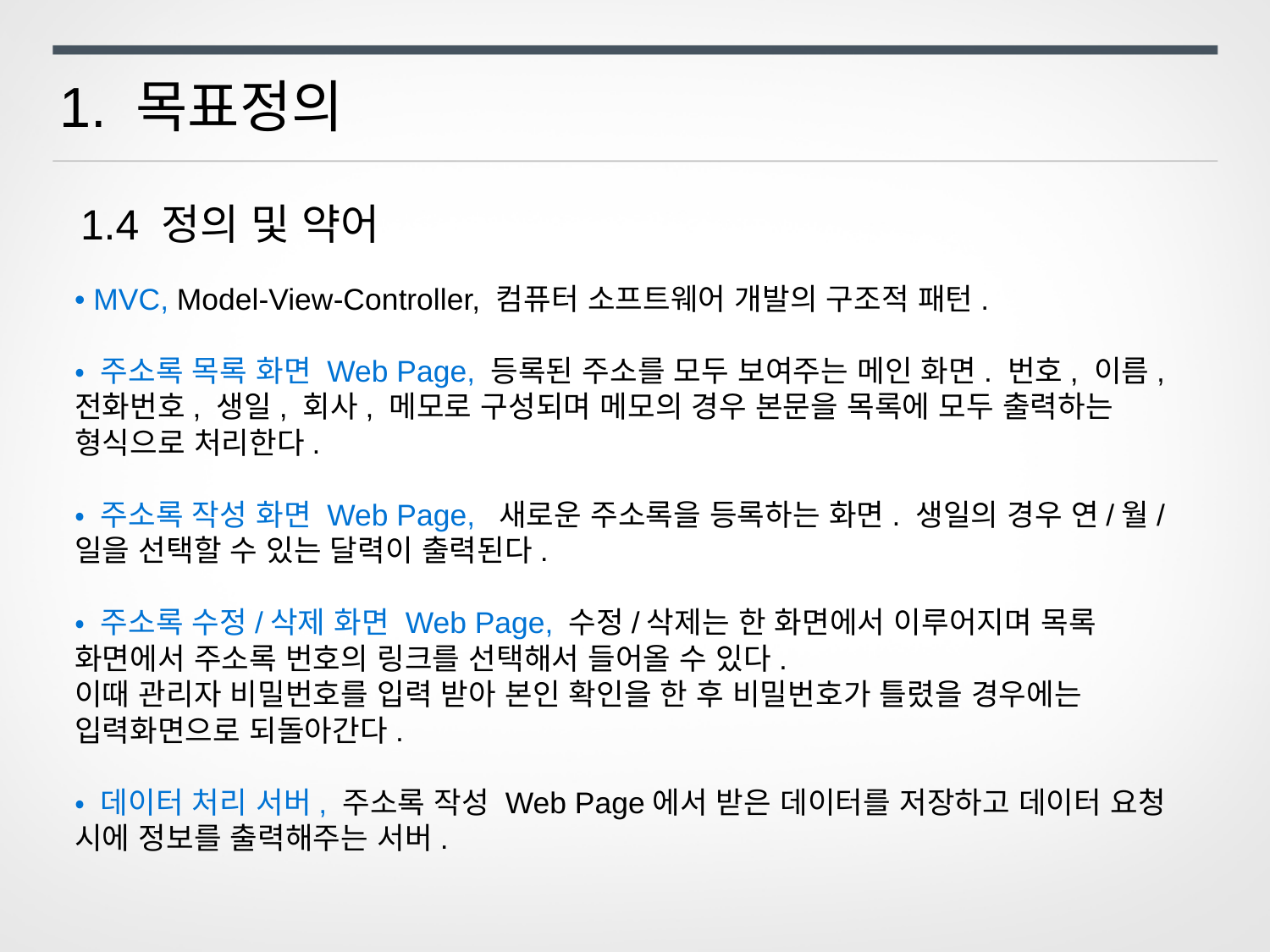

1. 목표정의
1.4 정의 및 약어
• MVC, Model-View-Controller, 컴퓨터 소프트웨어 개발의 구조적 패턴.

• 주소록 목록 화면 Web Page, 등록된 주소를 모두 보여주는 메인 화면. 번호, 이름, 전화번호, 생일, 회사, 메모로 구성되며 메모의 경우 본문을 목록에 모두 출력하는 형식으로 처리한다.

• 주소록 작성 화면 Web Page,  새로운 주소록을 등록하는 화면. 생일의 경우 연/월/일을 선택할 수 있는 달력이 출력된다.

• 주소록 수정/삭제 화면 Web Page, 수정/삭제는 한 화면에서 이루어지며 목록 화면에서 주소록 번호의 링크를 선택해서 들어올 수 있다.
이때 관리자 비밀번호를 입력 받아 본인 확인을 한 후 비밀번호가 틀렸을 경우에는 입력화면으로 되돌아간다.

• 데이터 처리 서버, 주소록 작성 Web Page에서 받은 데이터를 저장하고 데이터 요청 시에 정보를 출력해주는 서버.